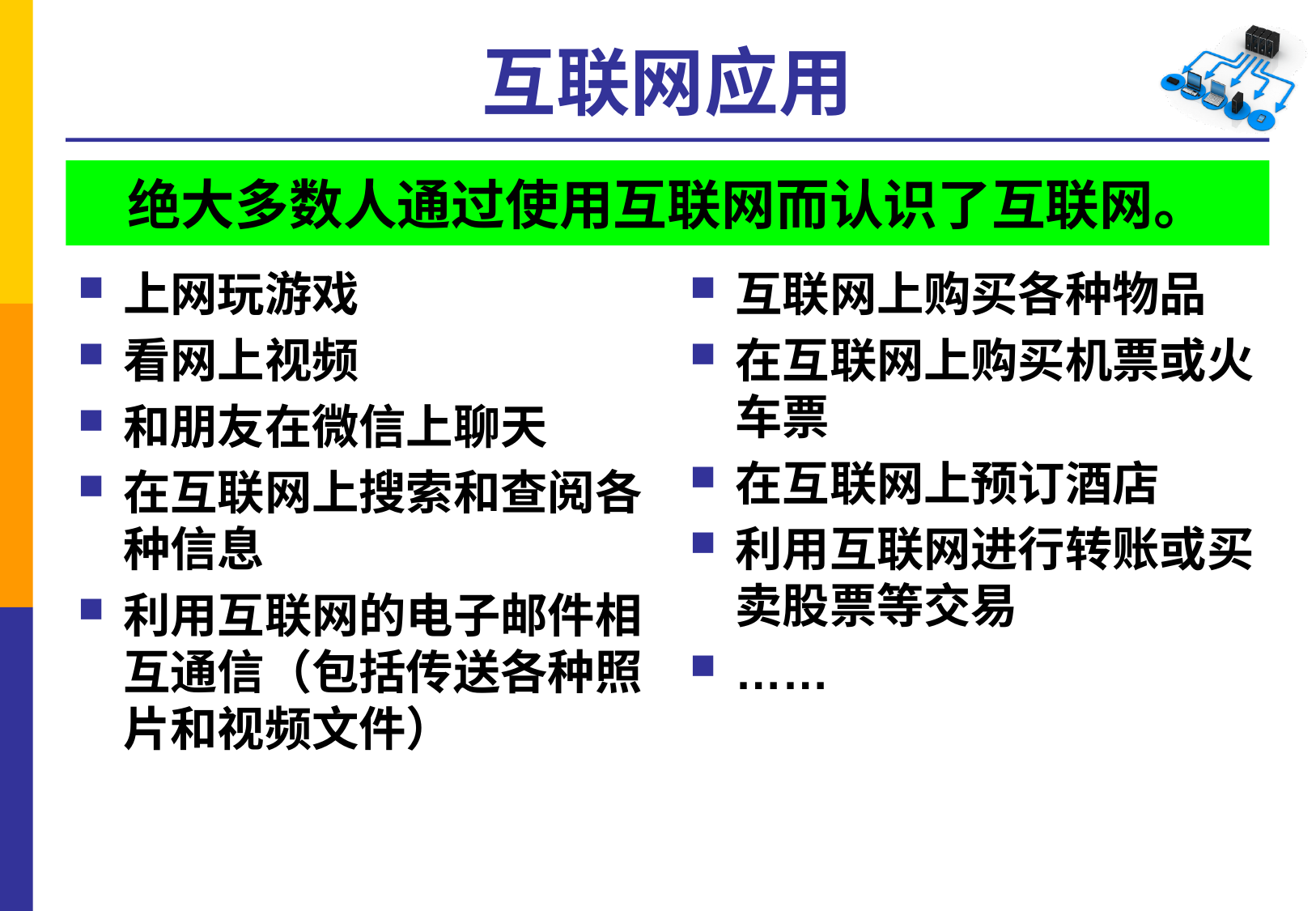

# 互联网应用
绝大多数人通过使用互联网而认识了互联网。
上网玩游戏
看网上视频
和朋友在微信上聊天
在互联网上搜索和查阅各种信息
利用互联网的电子邮件相互通信（包括传送各种照片和视频文件）

互联网上购买各种物品
在互联网上购买机票或火车票
在互联网上预订酒店
利用互联网进行转账或买卖股票等交易
……